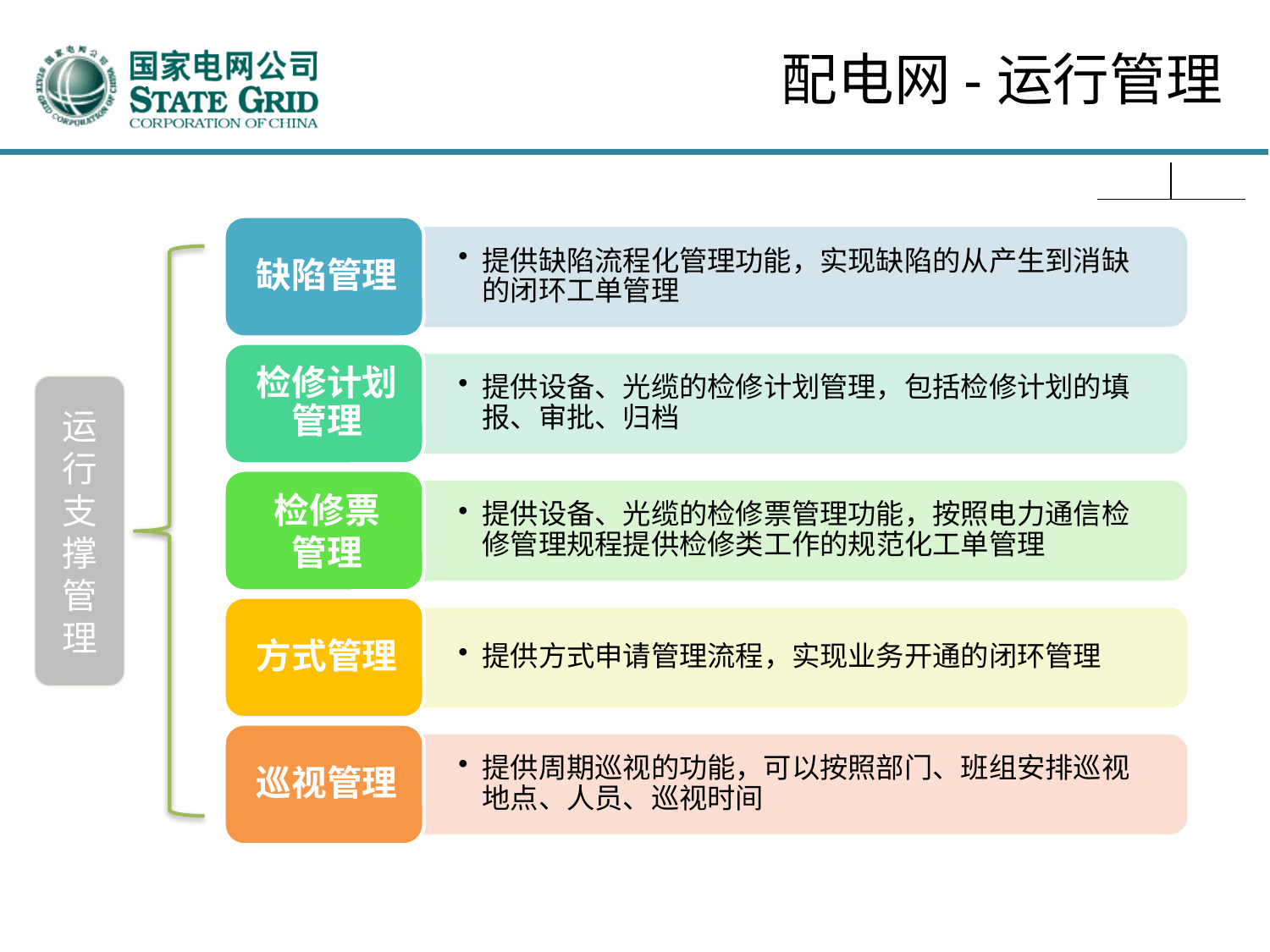

配电网-运行管理
提供缺陷流程化管理功能，实现缺陷的从产生到消缺的闭环工单管理
缺陷管理
提供设备、光缆的检修计划管理，包括检修计划的填报、审批、归档
检修计划管理
提供设备、光缆的检修票管理功能，按照电力通信检修管理规程提供检修类工作的规范化工单管理
检修票
管理
提供方式申请管理流程，实现业务开通的闭环管理
方式管理
提供周期巡视的功能，可以按照部门、班组安排巡视地点、人员、巡视时间
巡视管理

运行支撑管理